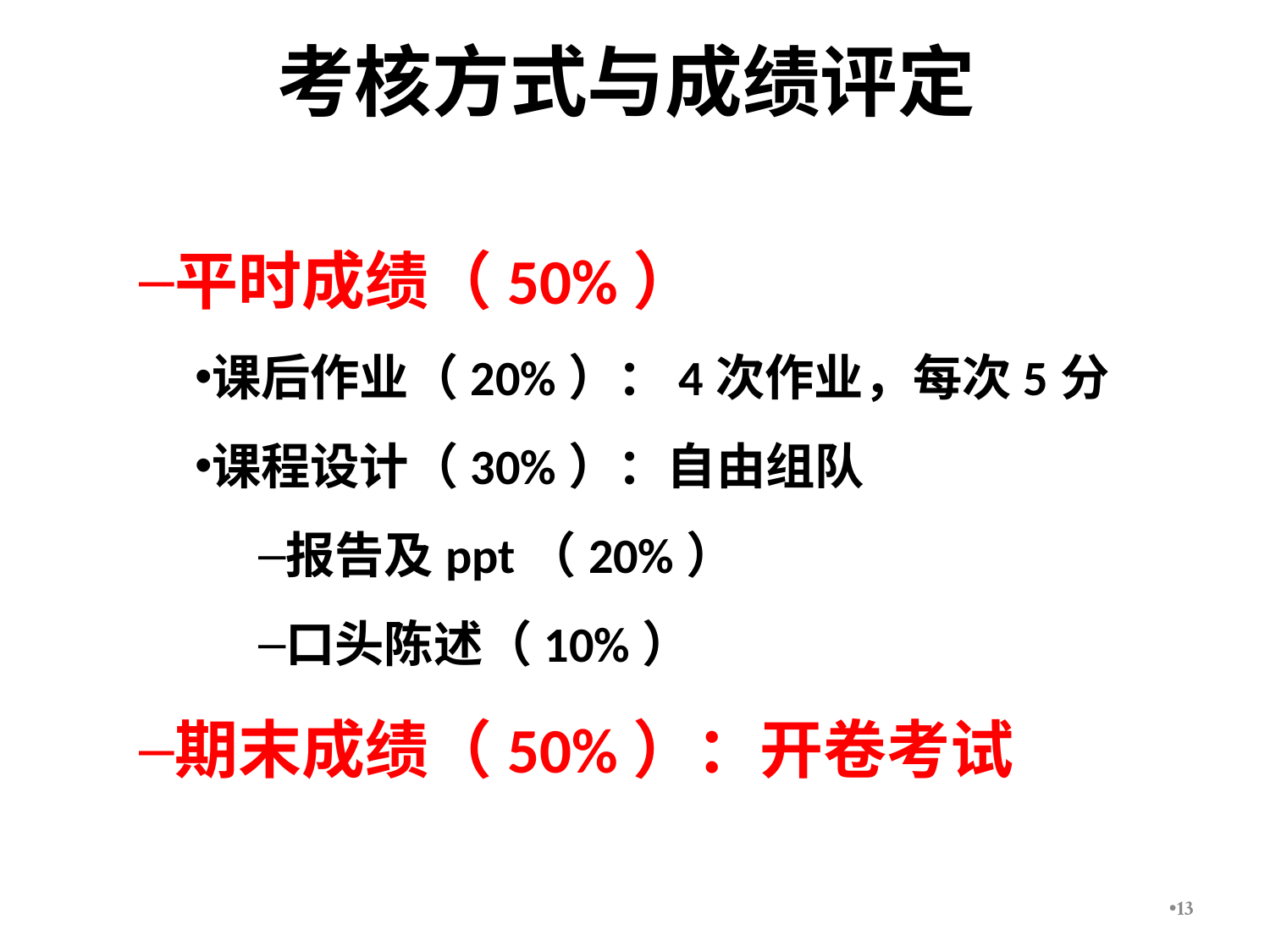

# 考核方式与成绩评定
平时成绩（50%）
课后作业（20%）：4次作业，每次5分
课程设计（30%）：自由组队
报告及ppt（20%）
口头陈述（10%）
期末成绩（50%）：开卷考试
13